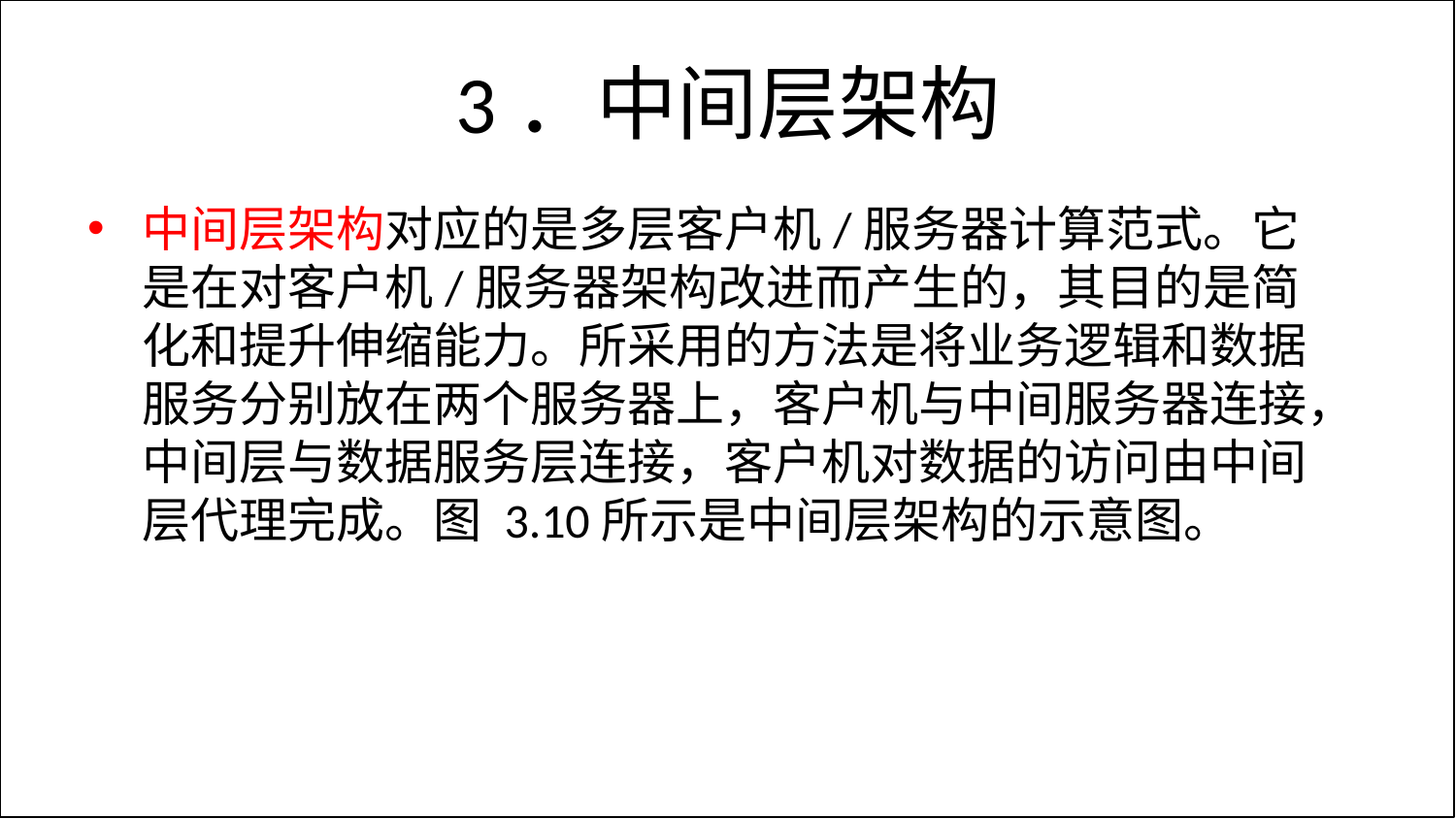

# 3．中间层架构
中间层架构对应的是多层客户机/服务器计算范式。它是在对客户机/服务器架构改进而产生的，其目的是简化和提升伸缩能力。所采用的方法是将业务逻辑和数据服务分别放在两个服务器上，客户机与中间服务器连接，中间层与数据服务层连接，客户机对数据的访问由中间层代理完成。图 3.10所示是中间层架构的示意图。